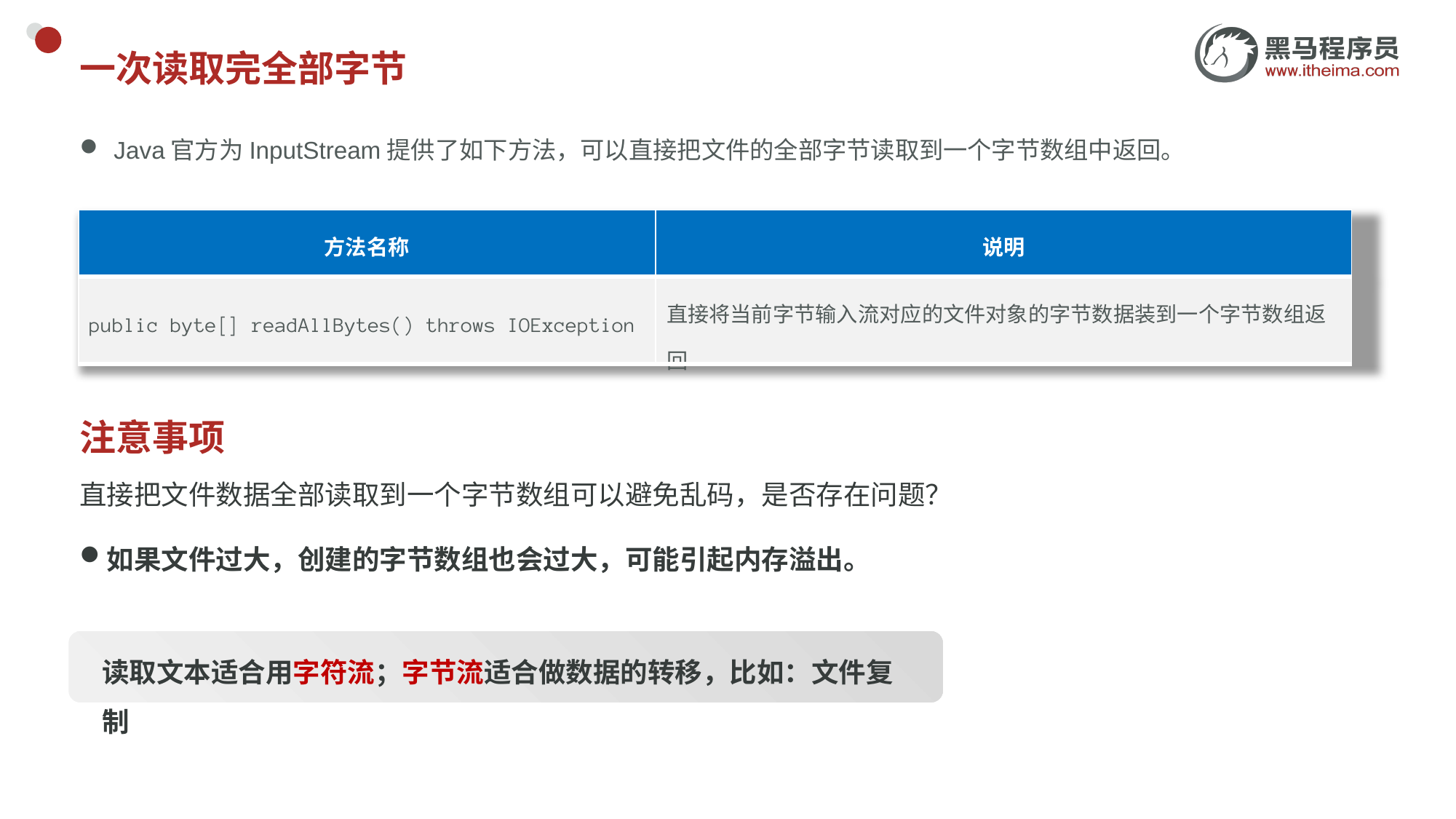

# 一次读取完全部字节
Java官方为InputStream提供了如下方法，可以直接把文件的全部字节读取到一个字节数组中返回。
| 方法名称 | 说明 |
| --- | --- |
| public byte[] readAllBytes() throws IOException | 直接将当前字节输入流对应的文件对象的字节数据装到一个字节数组返回 |
注意事项

直接把文件数据全部读取到一个字节数组可以避免乱码，是否存在问题？
如果文件过大，创建的字节数组也会过大，可能引起内存溢出。

读取文本适合用字符流；字节流适合做数据的转移，比如：文件复制